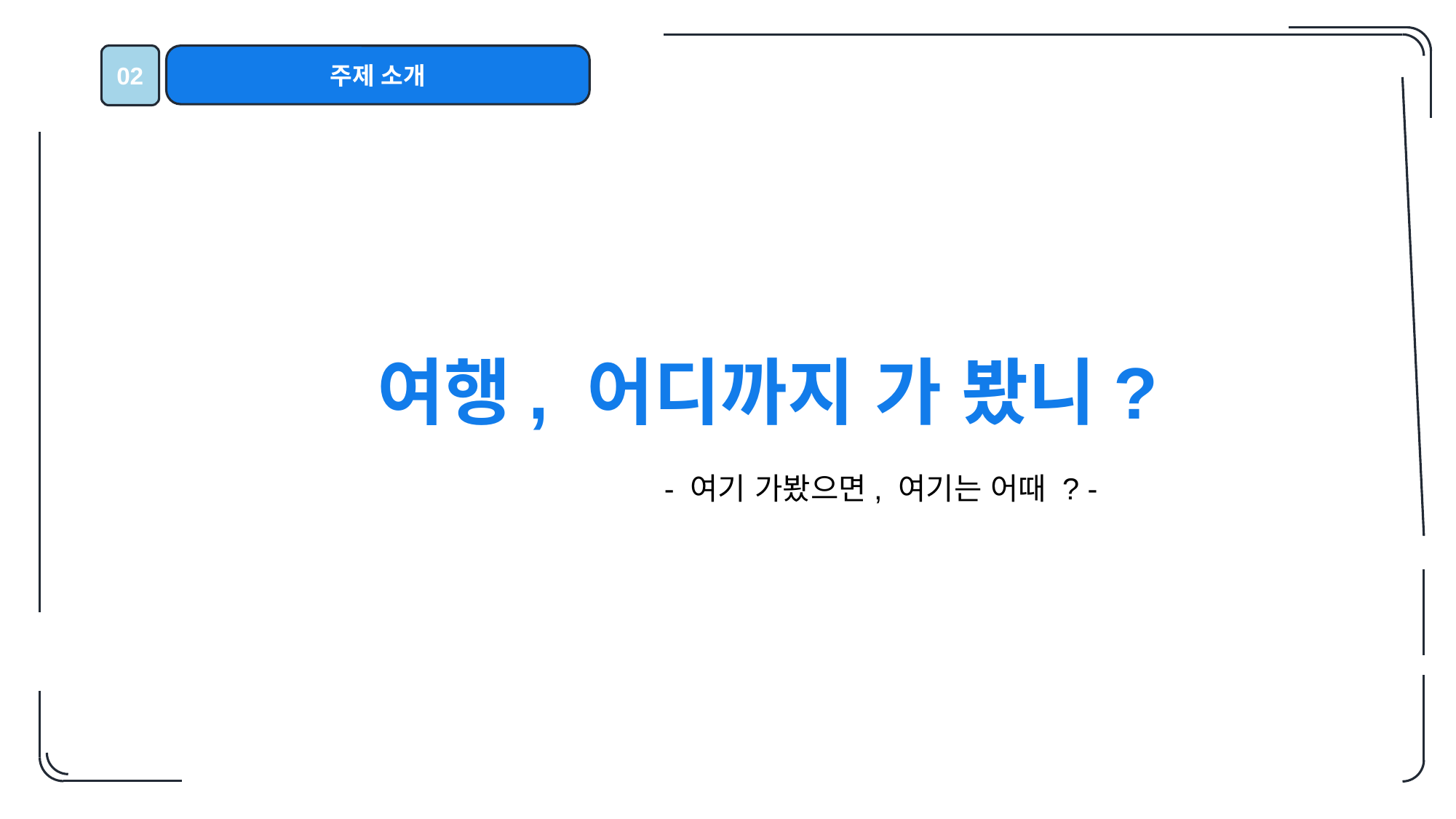

02
주제 소개
여행, 어디까지 가 봤니?

- 여기 가봤으면, 여기는 어때 ? -